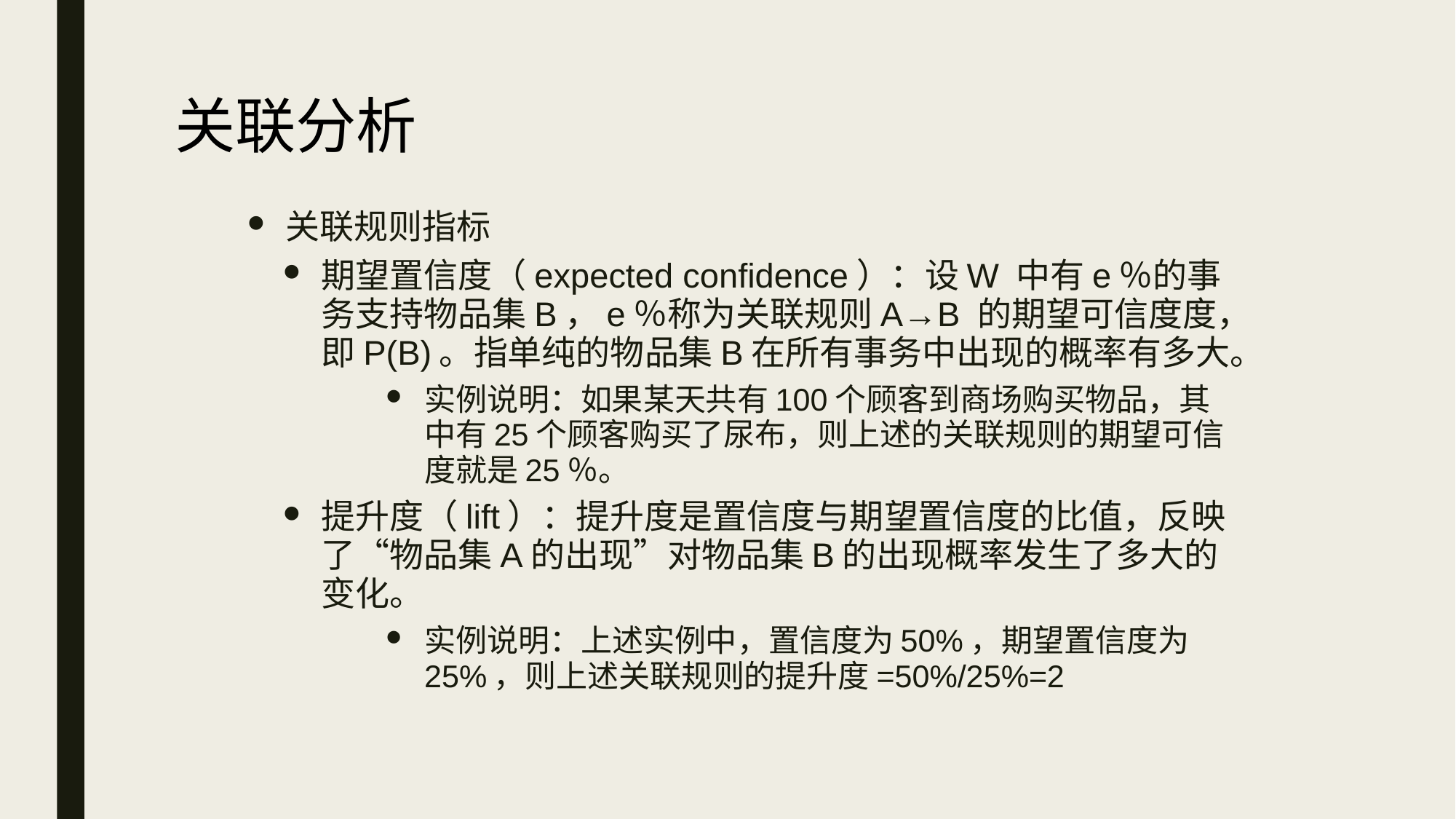

# 关联分析
关联规则指标
期望置信度（expected confidence）：设W 中有e％的事务支持物品集B，e％称为关联规则A→B 的期望可信度度，即P(B)。指单纯的物品集B在所有事务中出现的概率有多大。
实例说明：如果某天共有100个顾客到商场购买物品，其中有25个顾客购买了尿布，则上述的关联规则的期望可信度就是25％。
提升度（lift）：提升度是置信度与期望置信度的比值，反映了“物品集A的出现”对物品集B的出现概率发生了多大的变化。
实例说明：上述实例中，置信度为50%，期望置信度为25%，则上述关联规则的提升度=50%/25%=2